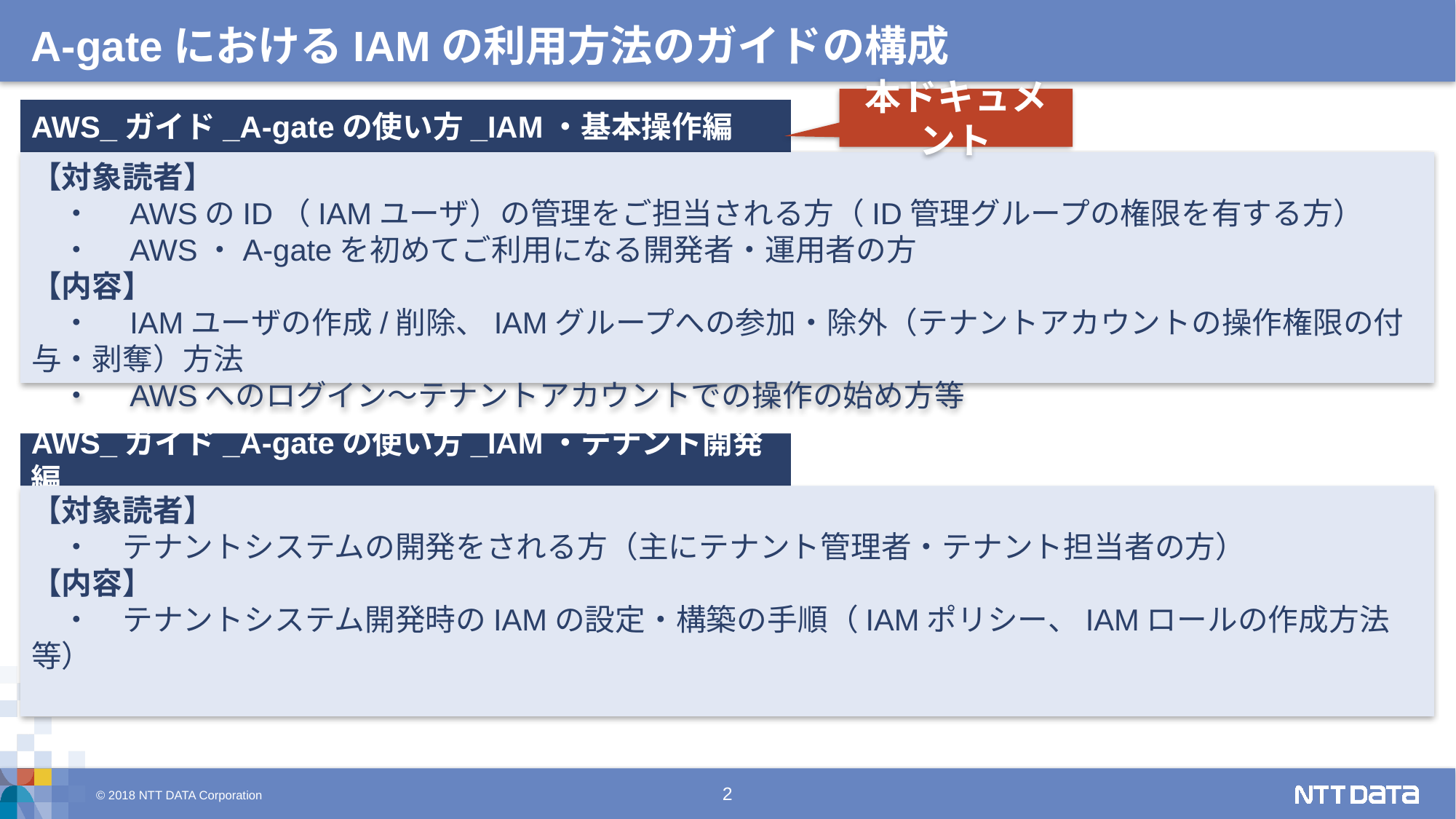

A-gateにおけるIAMの利用方法のガイドの構成
本ドキュメント
AWS_ガイド_A-gateの使い方_IAM・基本操作編
【対象読者】
　・　AWSのID（IAMユーザ）の管理をご担当される方（ID管理グループの権限を有する方）
　・　AWS・A-gateを初めてご利用になる開発者・運用者の方
【内容】
　・　IAMユーザの作成/削除、IAMグループへの参加・除外（テナントアカウントの操作権限の付与・剥奪）方法
　・　AWSへのログイン～テナントアカウントでの操作の始め方等
AWS_ガイド_A-gateの使い方_IAM・テナント開発編
【対象読者】
　・　テナントシステムの開発をされる方（主にテナント管理者・テナント担当者の方）
【内容】
　・　テナントシステム開発時のIAMの設定・構築の手順（IAMポリシー、IAMロールの作成方法等）